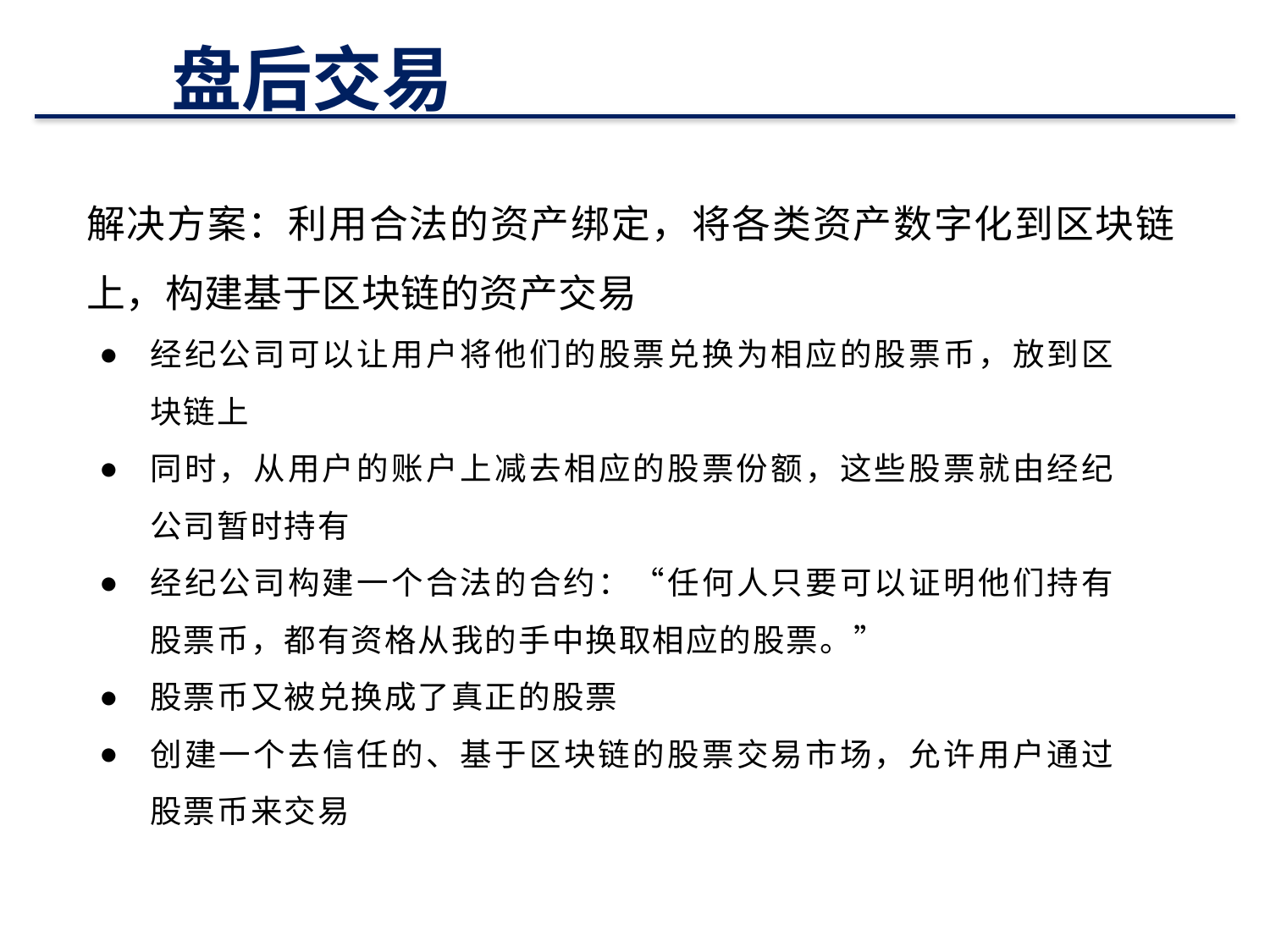

# 盘后交易
解决方案：利用合法的资产绑定，将各类资产数字化到区块链上，构建基于区块链的资产交易
经纪公司可以让用户将他们的股票兑换为相应的股票币，放到区块链上
同时，从用户的账户上减去相应的股票份额，这些股票就由经纪公司暂时持有
经纪公司构建一个合法的合约：“任何人只要可以证明他们持有股票币，都有资格从我的手中换取相应的股票。”
股票币又被兑换成了真正的股票
创建一个去信任的、基于区块链的股票交易市场，允许用户通过股票币来交易